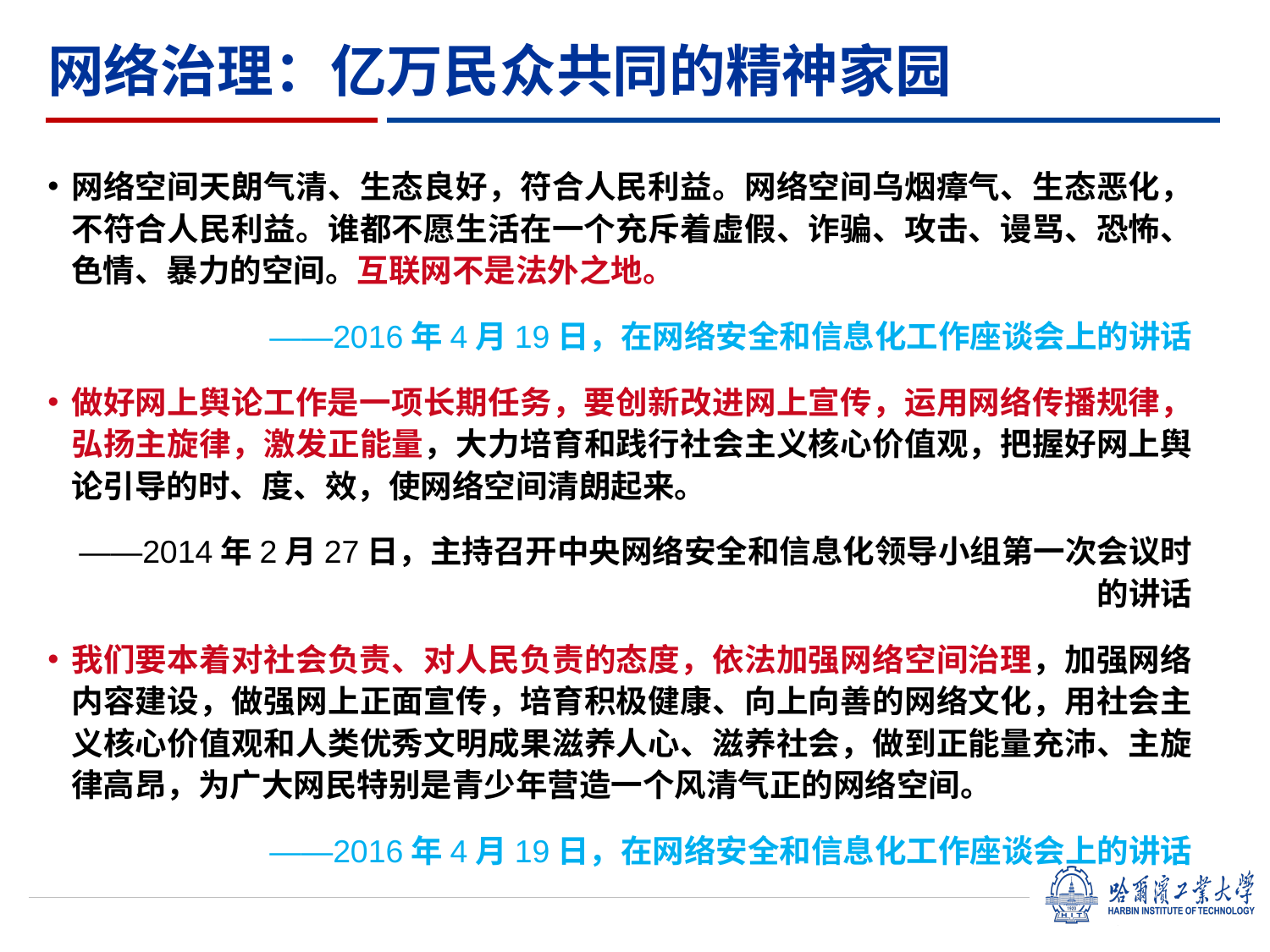

# 网络治理：亿万民众共同的精神家园

网络空间天朗气清、生态良好，符合人民利益。网络空间乌烟瘴气、生态恶化，不符合人民利益。谁都不愿生活在一个充斥着虚假、诈骗、攻击、谩骂、恐怖、色情、暴力的空间。互联网不是法外之地。
——2016年4月19日，在网络安全和信息化工作座谈会上的讲话
做好网上舆论工作是一项长期任务，要创新改进网上宣传，运用网络传播规律，弘扬主旋律，激发正能量，大力培育和践行社会主义核心价值观，把握好网上舆论引导的时、度、效，使网络空间清朗起来。
——2014年2月27日，主持召开中央网络安全和信息化领导小组第一次会议时的讲话
我们要本着对社会负责、对人民负责的态度，依法加强网络空间治理，加强网络内容建设，做强网上正面宣传，培育积极健康、向上向善的网络文化，用社会主义核心价值观和人类优秀文明成果滋养人心、滋养社会，做到正能量充沛、主旋律高昂，为广大网民特别是青少年营造一个风清气正的网络空间。
——2016年4月19日，在网络安全和信息化工作座谈会上的讲话